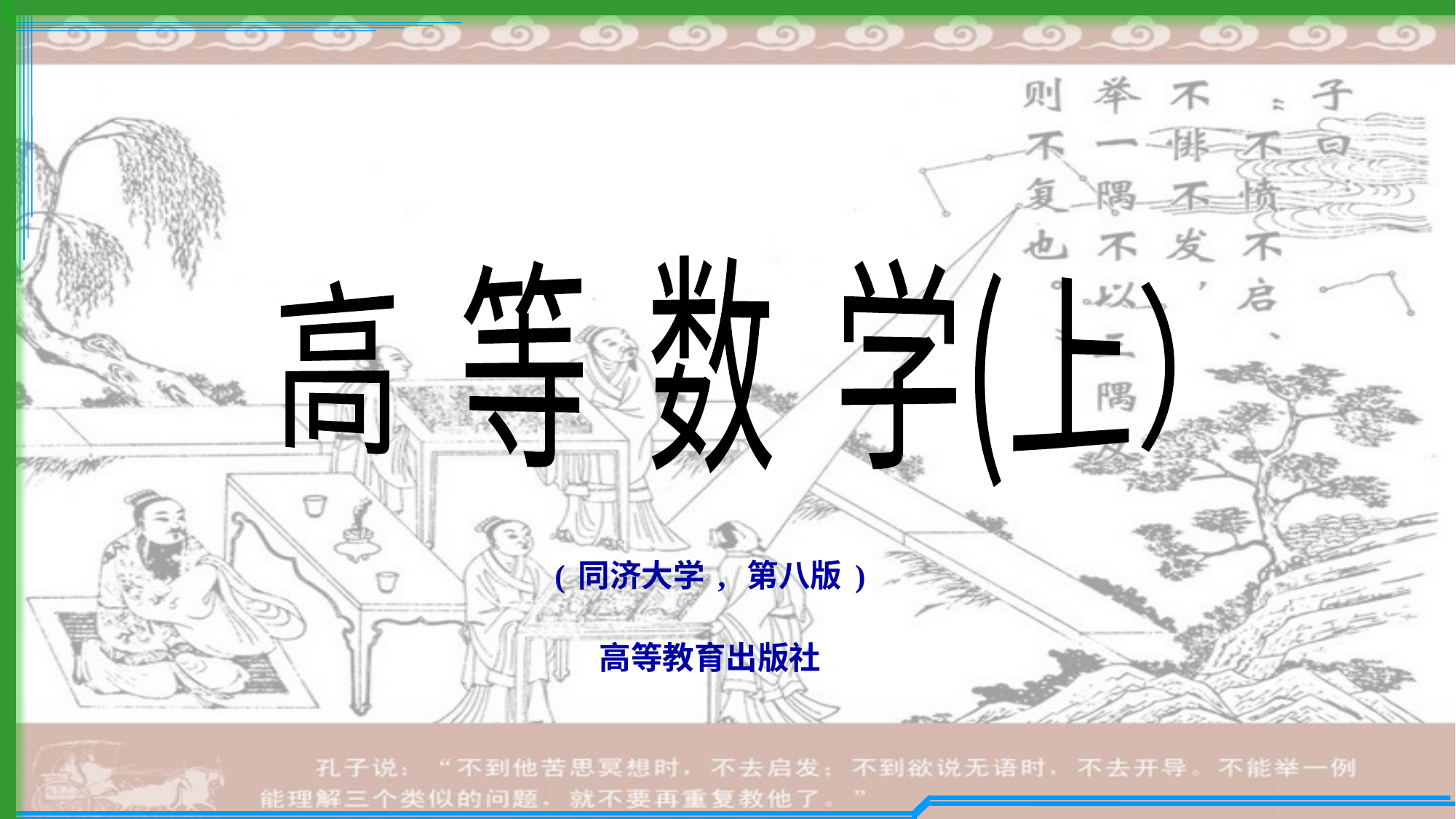

高  等  数  学(上）
(同济大学, 第八版)
高等教育出版社